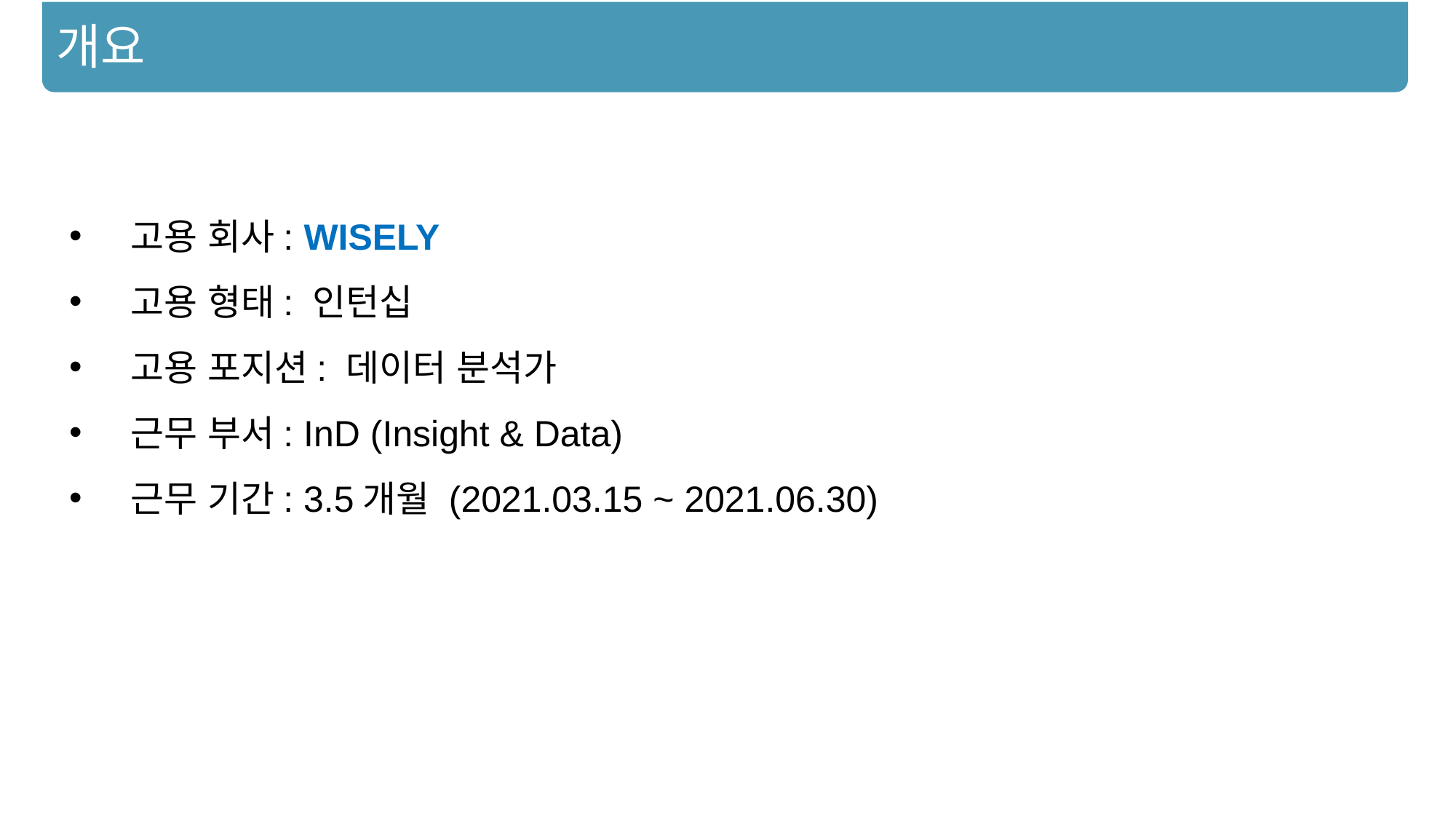

개요
고용 회사: WISELY
고용 형태: 인턴십
고용 포지션: 데이터 분석가
근무 부서: InD (Insight & Data)
근무 기간: 3.5개월 (2021.03.15 ~ 2021.06.30)